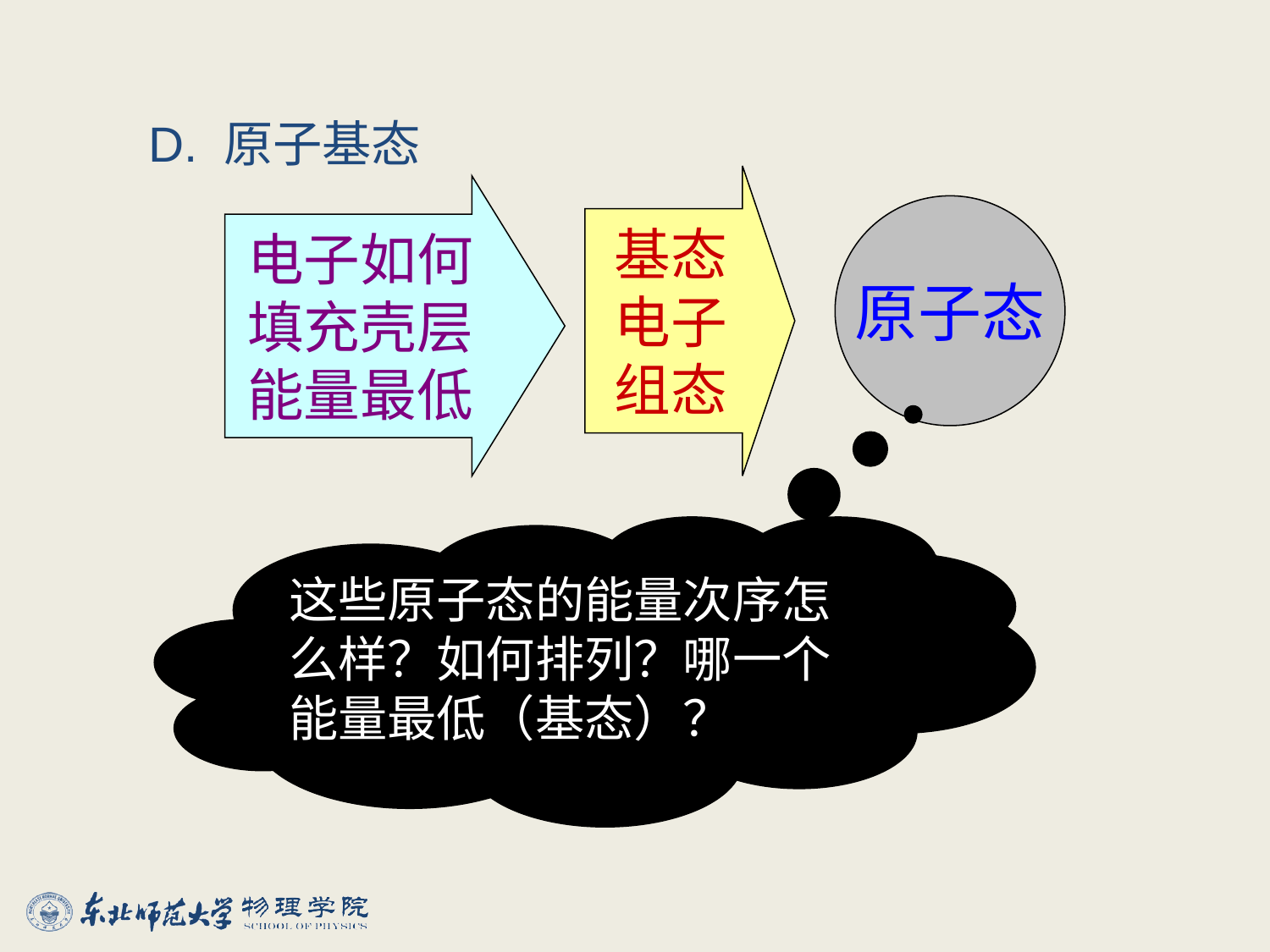

D. 原子基态
基态
电子
组态
电子如何
填充壳层
能量最低
原子态
这些原子态的能量次序怎么样？如何排列？哪一个能量最低（基态）？